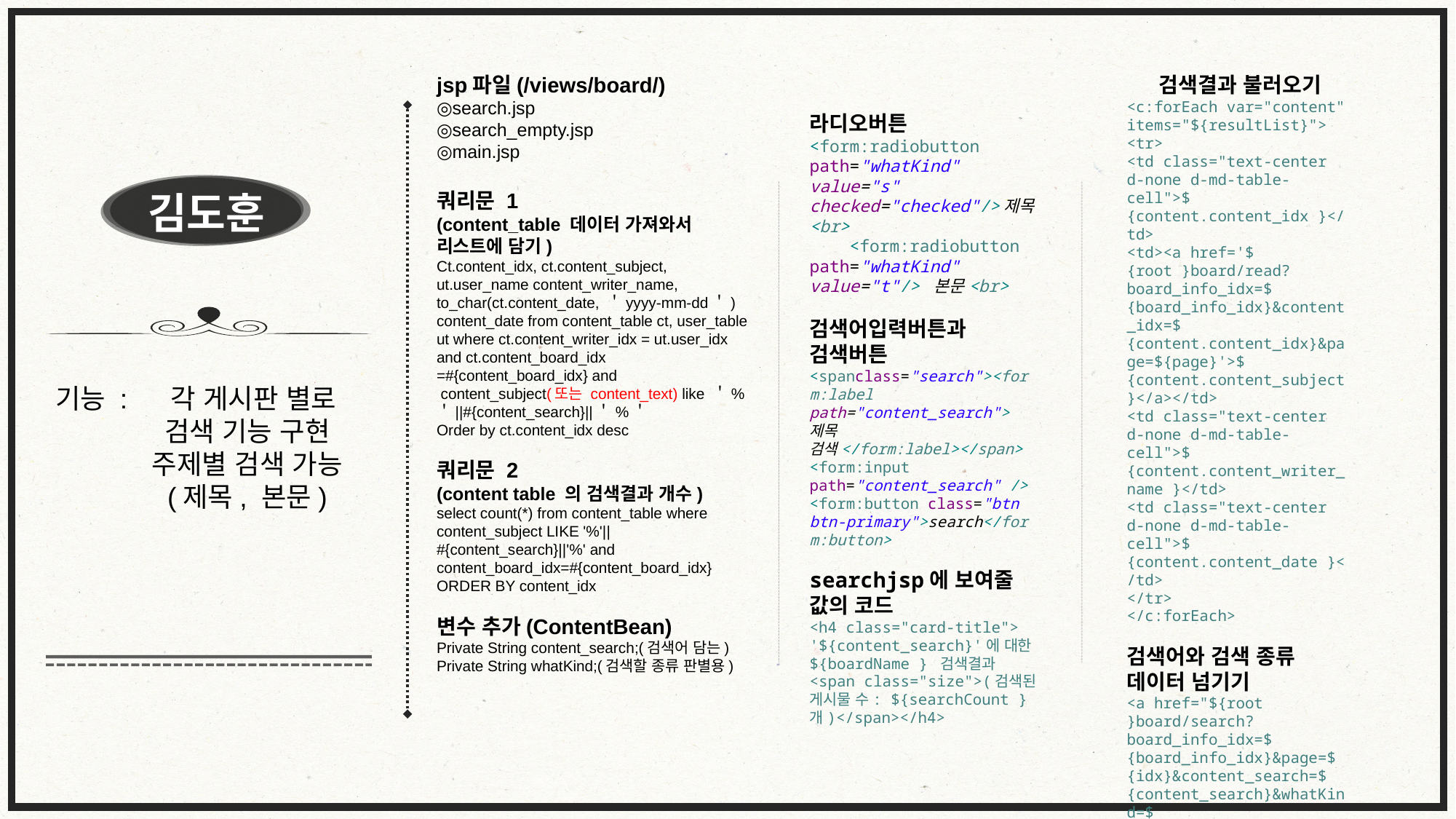

jsp파일(/views/board/)
◎search.jsp
◎search_empty.jsp
◎main.jsp

쿼리문 1
(content_table 데이터 가져와서 리스트에 담기)
Ct.content_idx, ct.content_subject, ut.user_name content_writer_name, to_char(ct.content_date, ＇yyyy-mm-dd＇) content_date from content_table ct, user_table ut where ct.content_writer_idx = ut.user_idx and ct.content_board_idx =#{content_board_idx} and
 content_subject(또는 content_text) like ＇%＇||#{content_search}||＇%＇
Order by ct.content_idx desc

쿼리문 2
(content table 의 검색결과 개수)
select count(*) from content_table where content_subject LIKE '%'||#{content_search}||'%' and content_board_idx=#{content_board_idx} ORDER BY content_idx

변수 추가(ContentBean)
Private String content_search;(검색어 담는)
Private String whatKind;(검색할 종류 판별용)
검색결과 불러오기
<c:forEach var="content" items="${resultList}">
<tr>
<td class="text-center d-none d-md-table-cell">${content.content_idx }</td>
<td><a href='${root }board/read?board_info_idx=${board_info_idx}&content_idx=${content.content_idx}&page=${page}'>${content.content_subject }</a></td>
<td class="text-center d-none d-md-table-cell">${content.content_writer_name }</td>
<td class="text-center d-none d-md-table-cell">${content.content_date }</td>
</tr>
</c:forEach>

검색어와 검색 종류 데이터 넘기기
<a href="${root }board/search?board_info_idx=${board_info_idx}&page=${idx}&content_search=${content_search}&whatKind=${searchContentBean.whatKind}" class="page-link">${idx }</a>
라디오버튼
<form:radiobutton path="whatKind"  value="s" checked="checked"/>제목<br>
    <form:radiobutton path="whatKind"  value="t"/> 본문<br>

검색어입력버튼과 검색버튼
<spanclass="search"><form:label path="content_search">제목 검색</form:label></span>
<form:input path="content_search" />
<form:button class="btn btn-primary">search</form:button>

searchjsp에 보여줄 값의 코드
<h4 class="card-title"> '${content_search}'에 대한 ${boardName } 검색결과
<span class="size">(검색된 게시물 수: ${searchCount }개)</span></h4>

김도훈

기능 :
 각 게시판 별로
검색 기능 구현 주제별 검색 가능
(제목, 본문)